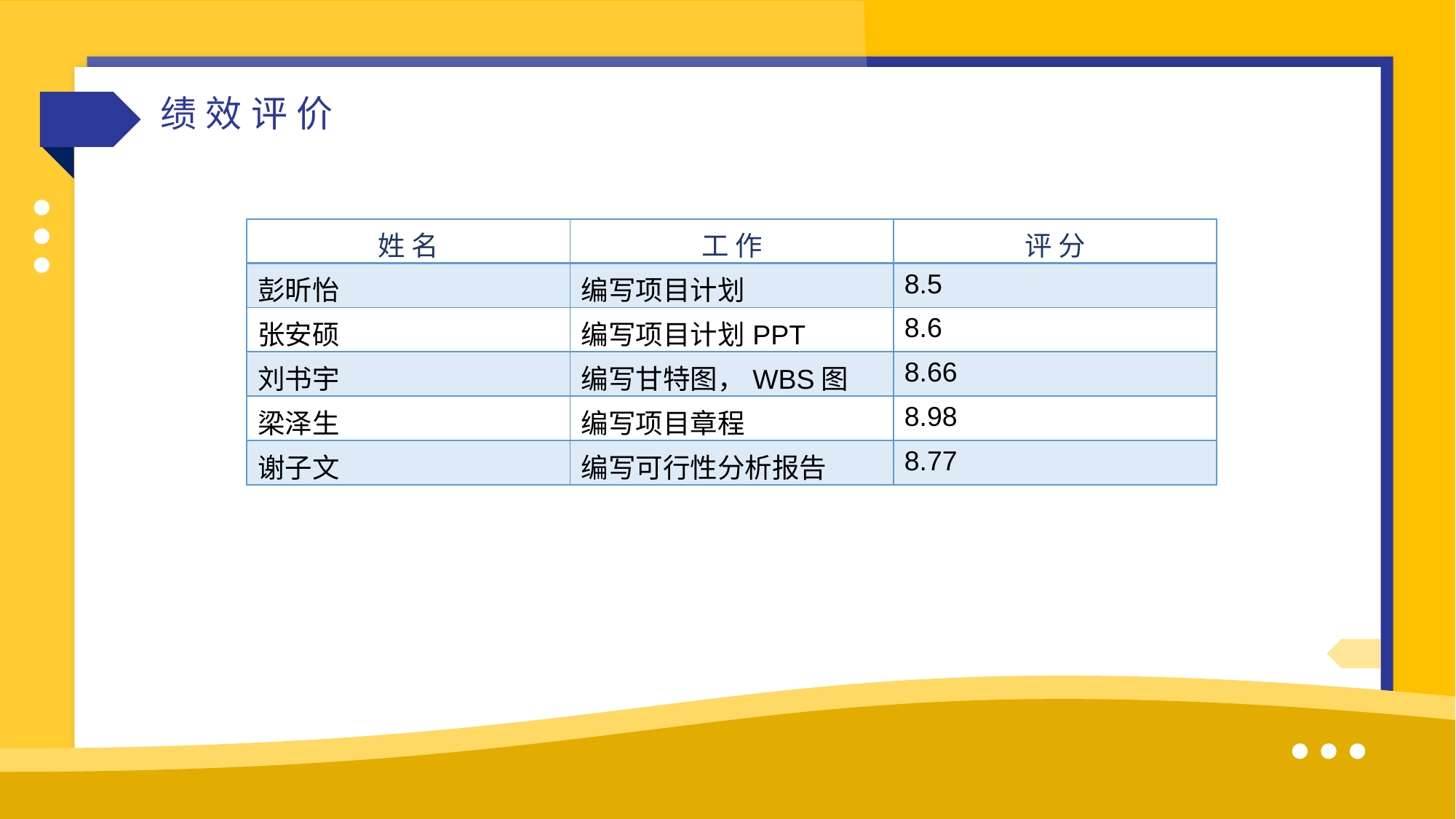

绩效评价
| 姓 名 | 工 作 | 评 分 |
| --- | --- | --- |
| 彭昕怡 | 编写项目计划 | 8.5 |
| 张安硕 | 编写项目计划PPT | 8.6 |
| 刘书宇 | 编写甘特图，WBS图 | 8.66 |
| 梁泽生 | 编写项目章程 | 8.98 |
| 谢子文 | 编写可行性分析报告 | 8.77 |